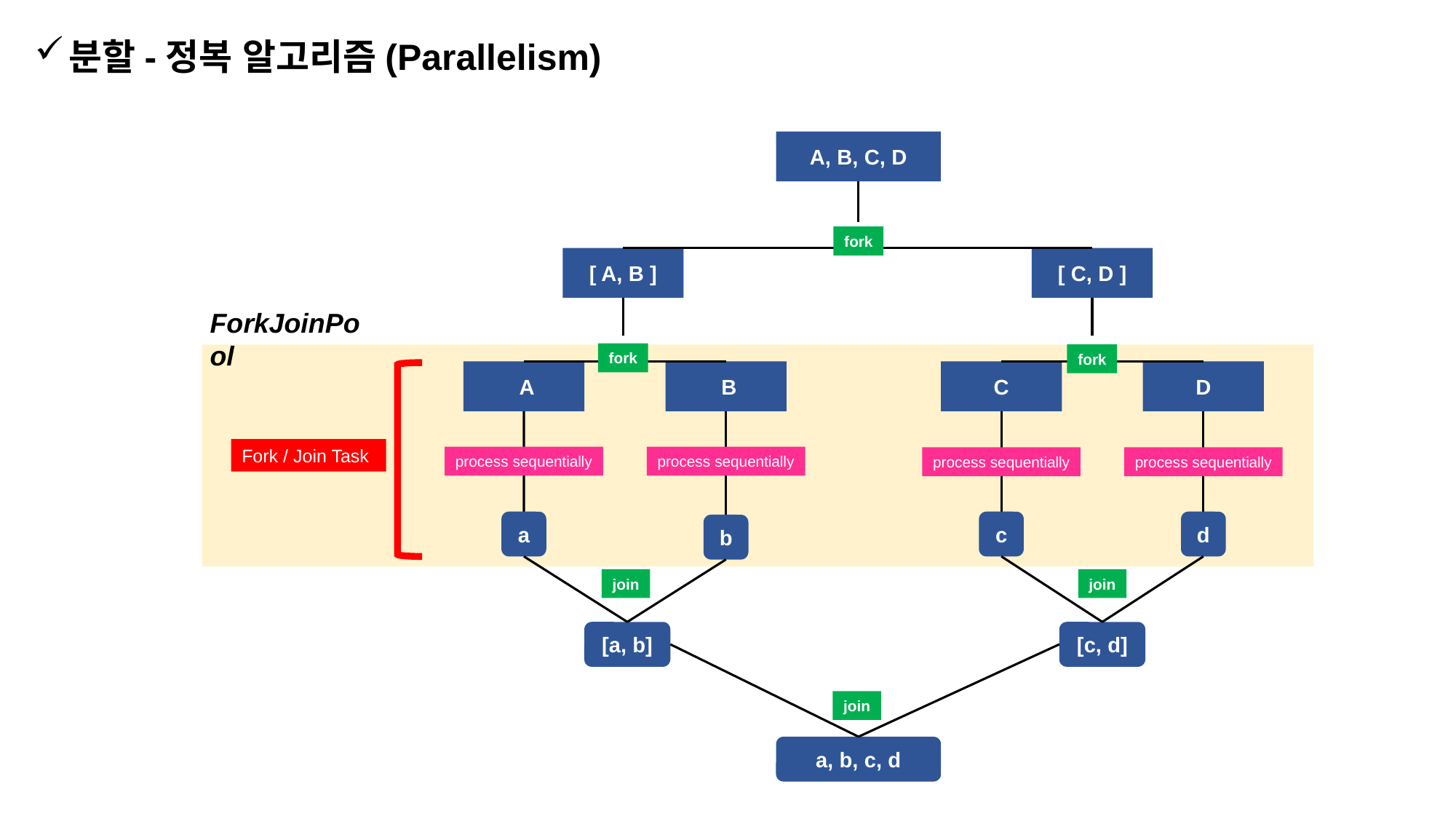

분할-정복 알고리즘(Parallelism)
A, B, C, D
fork
[ A, B ]
[ C, D ]
ForkJoinPool
fork
fork
 A
D
 A
C
 B

Fork / Join Task
process sequentially
process sequentially
process sequentially
process sequentially
d
a
c
b
join
join
[c, d]
[a, b]
join
a, b, c, d